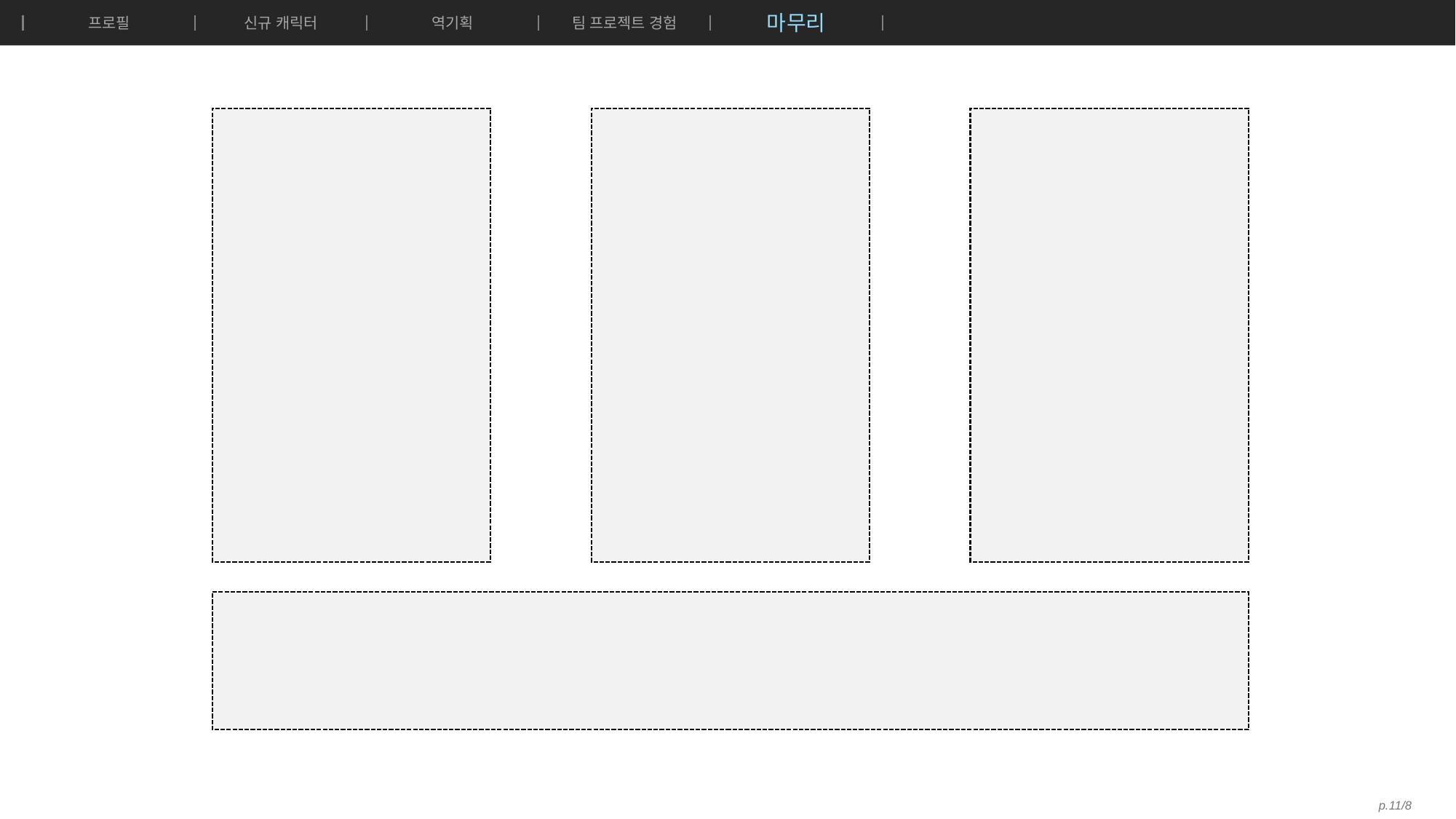

프로필

신규 캐릭터

역기획

팀 프로젝트 경험

마무리

p.11/8